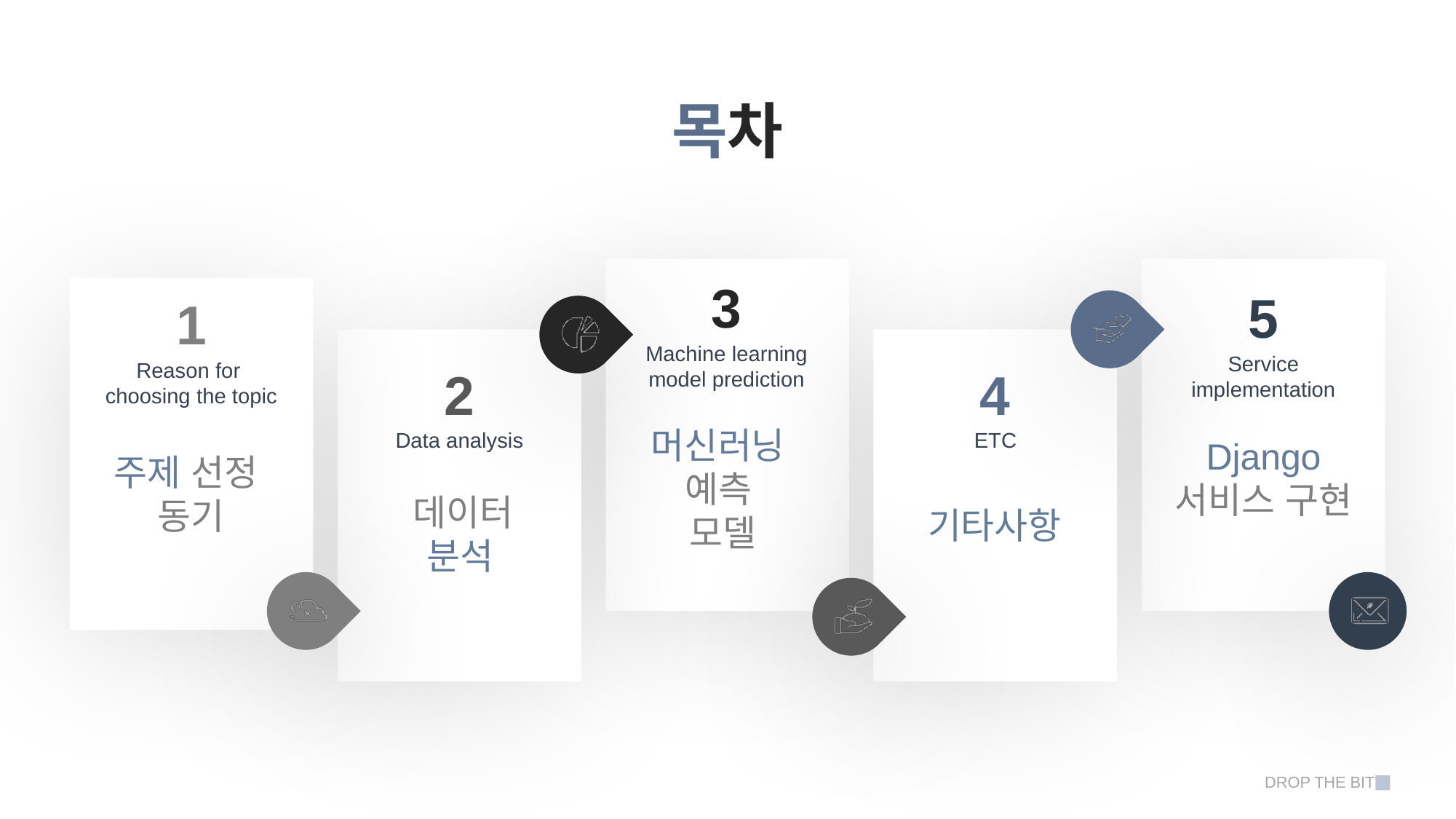

목차

3
Machine learning model prediction

5
Service implementation
1
Reason for
choosing the topic

2
Data analysis
4
ETC
머신러닝
예측
모델
Django
서비스 구현
주제 선정
동기
 데이터
분석
기타사항

DROP THE BIT